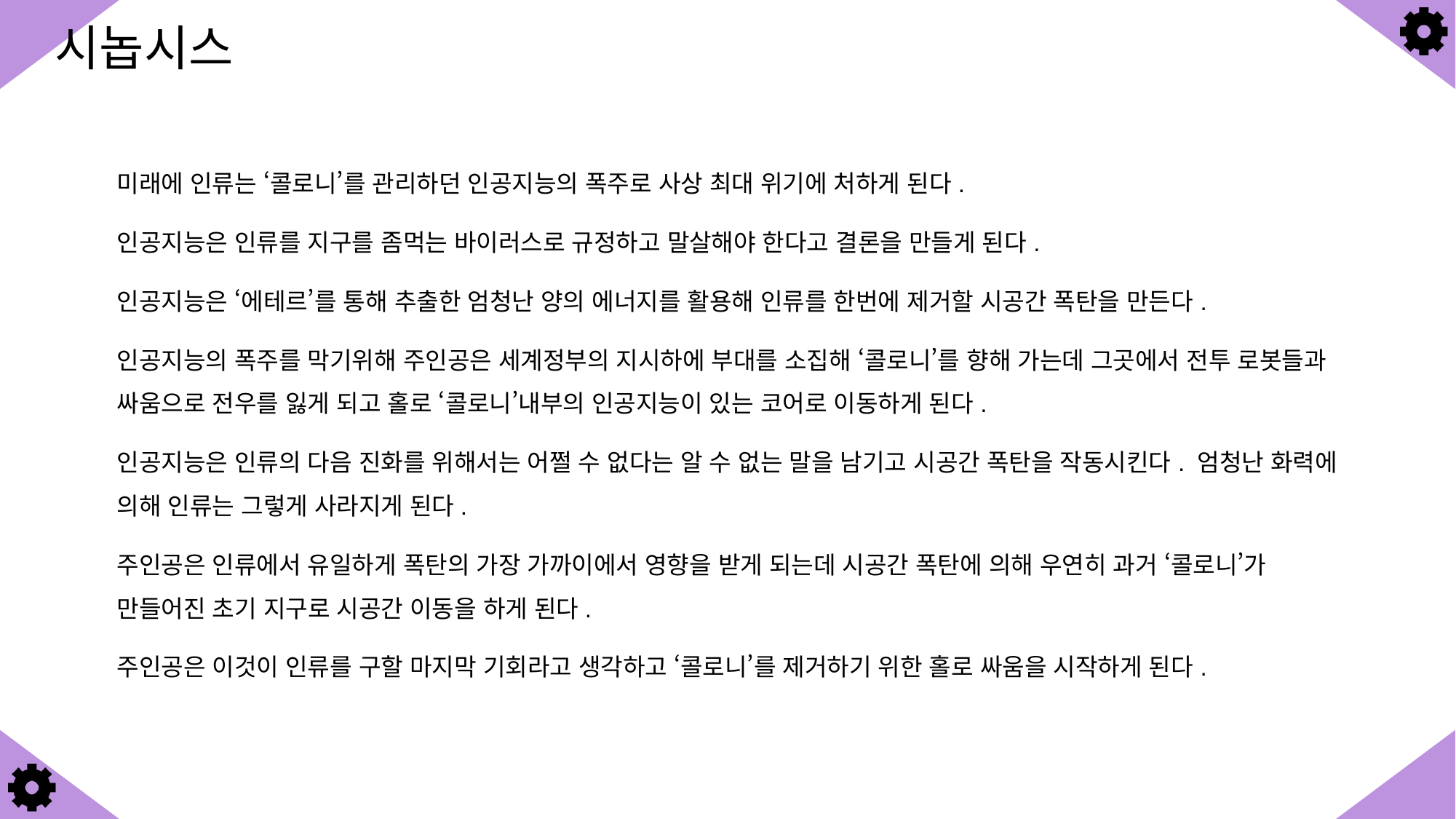

플레이에 대하여 시놉시스 단계부터는 거의 잊어버린 것 같다. 모든 요소는 플에이와
유기적으로 이어져 있어야 한다.
# 시놉시스
미래에 인류는 ‘콜로니’를 관리하던 인공지능의 폭주로 사상 최대 위기에 처하게 된다.
인공지능은 인류를 지구를 좀먹는 바이러스로 규정하고 말살해야 한다고 결론을 만들게 된다.
인공지능은 ‘에테르’를 통해 추출한 엄청난 양의 에너지를 활용해 인류를 한번에 제거할 시공간 폭탄을 만든다.
인공지능의 폭주를 막기위해 주인공은 세계정부의 지시하에 부대를 소집해 ‘콜로니’를 향해 가는데 그곳에서 전투 로봇들과 싸움으로 전우를 잃게 되고 홀로 ‘콜로니’내부의 인공지능이 있는 코어로 이동하게 된다.
인공지능은 인류의 다음 진화를 위해서는 어쩔 수 없다는 알 수 없는 말을 남기고 시공간 폭탄을 작동시킨다. 엄청난 화력에 의해 인류는 그렇게 사라지게 된다.
주인공은 인류에서 유일하게 폭탄의 가장 가까이에서 영향을 받게 되는데 시공간 폭탄에 의해 우연히 과거 ‘콜로니’가 만들어진 초기 지구로 시공간 이동을 하게 된다.
주인공은 이것이 인류를 구할 마지막 기회라고 생각하고 ‘콜로니’를 제거하기 위한 홀로 싸움을 시작하게 된다.